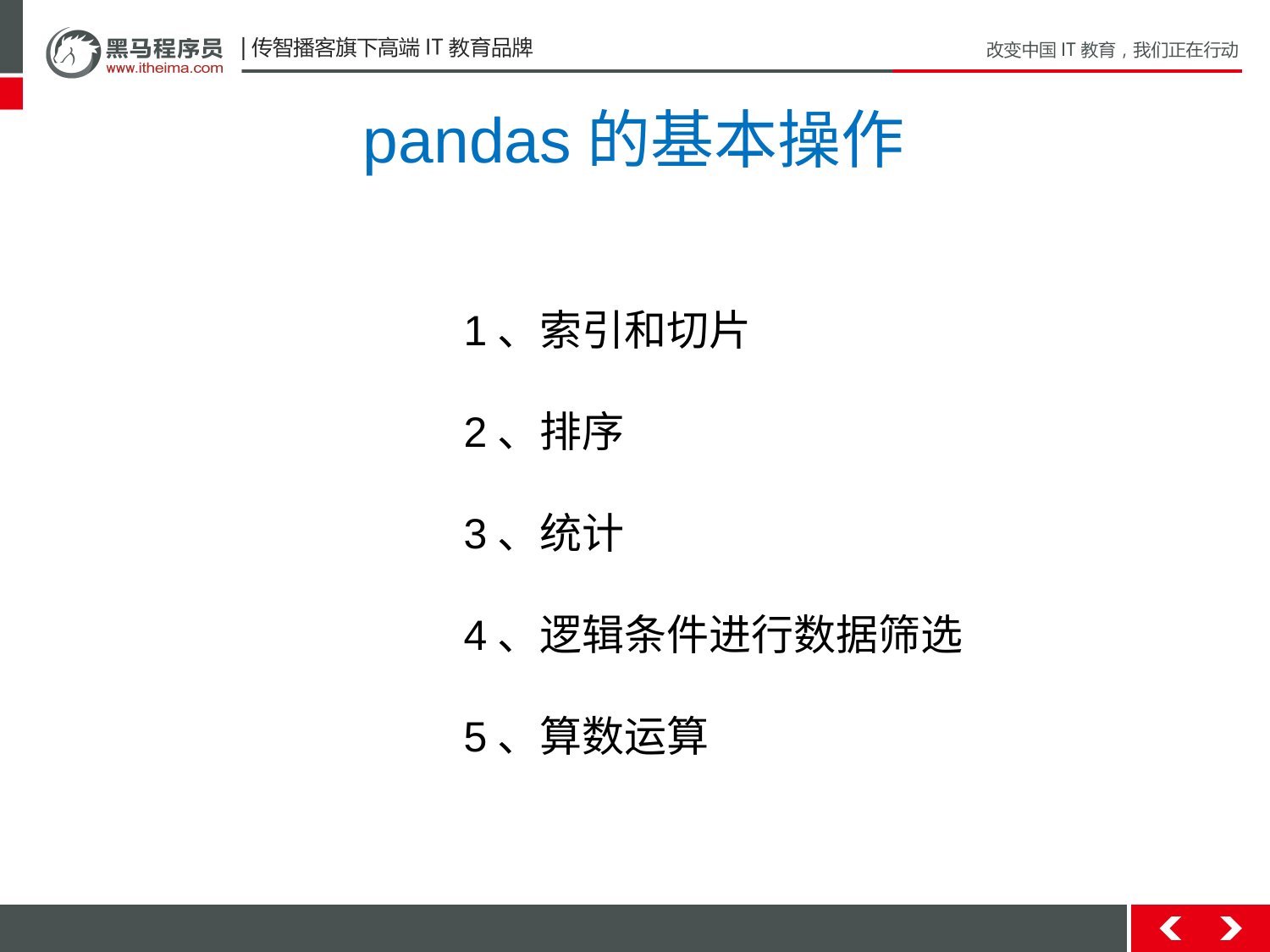

# pandas的基本操作
1、索引和切片

2、排序

3、统计

4、逻辑条件进行数据筛选

5、算数运算